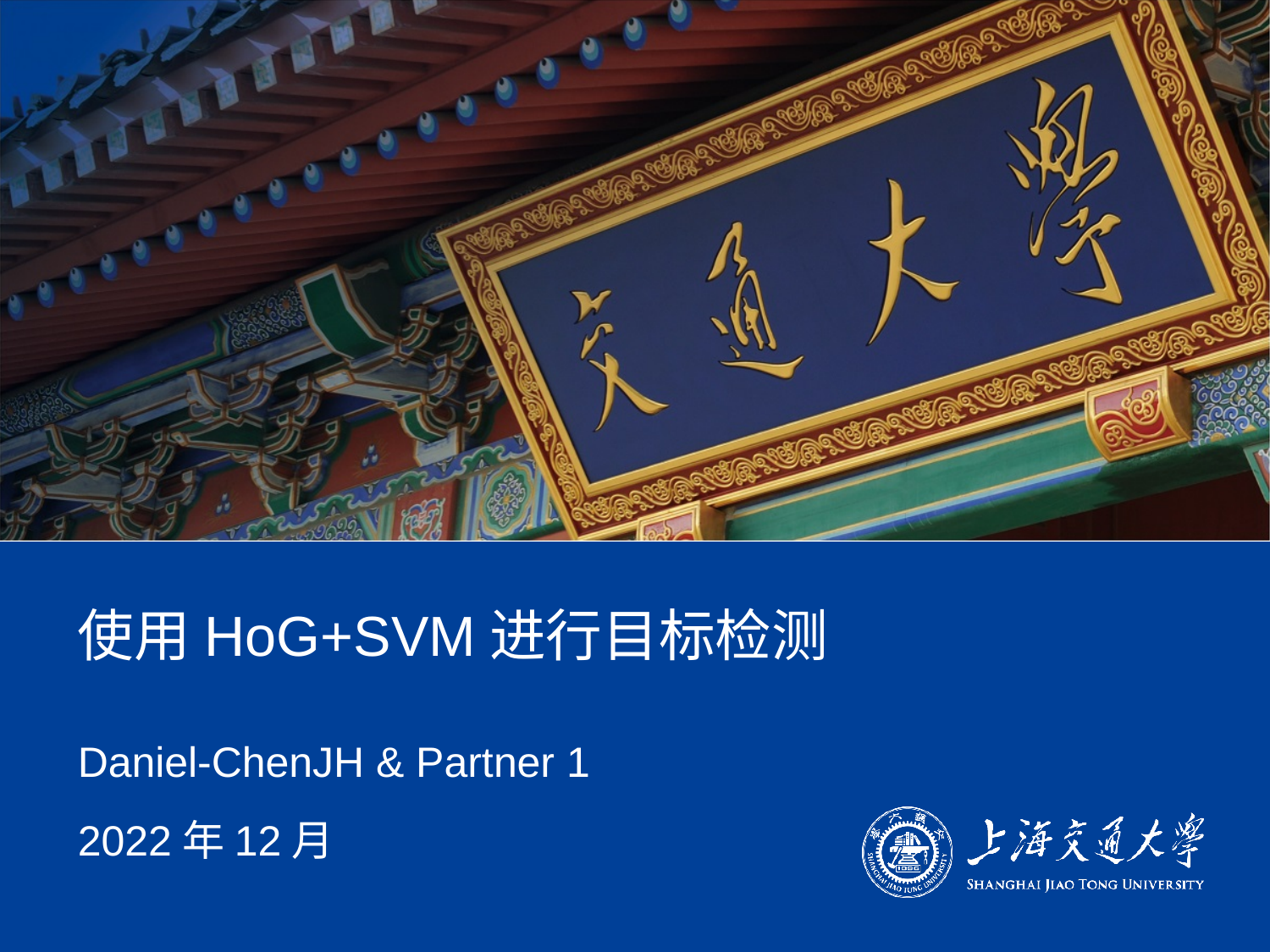

# 使用HoG+SVM进行目标检测
Daniel-ChenJH & Partner 1
2022年12月